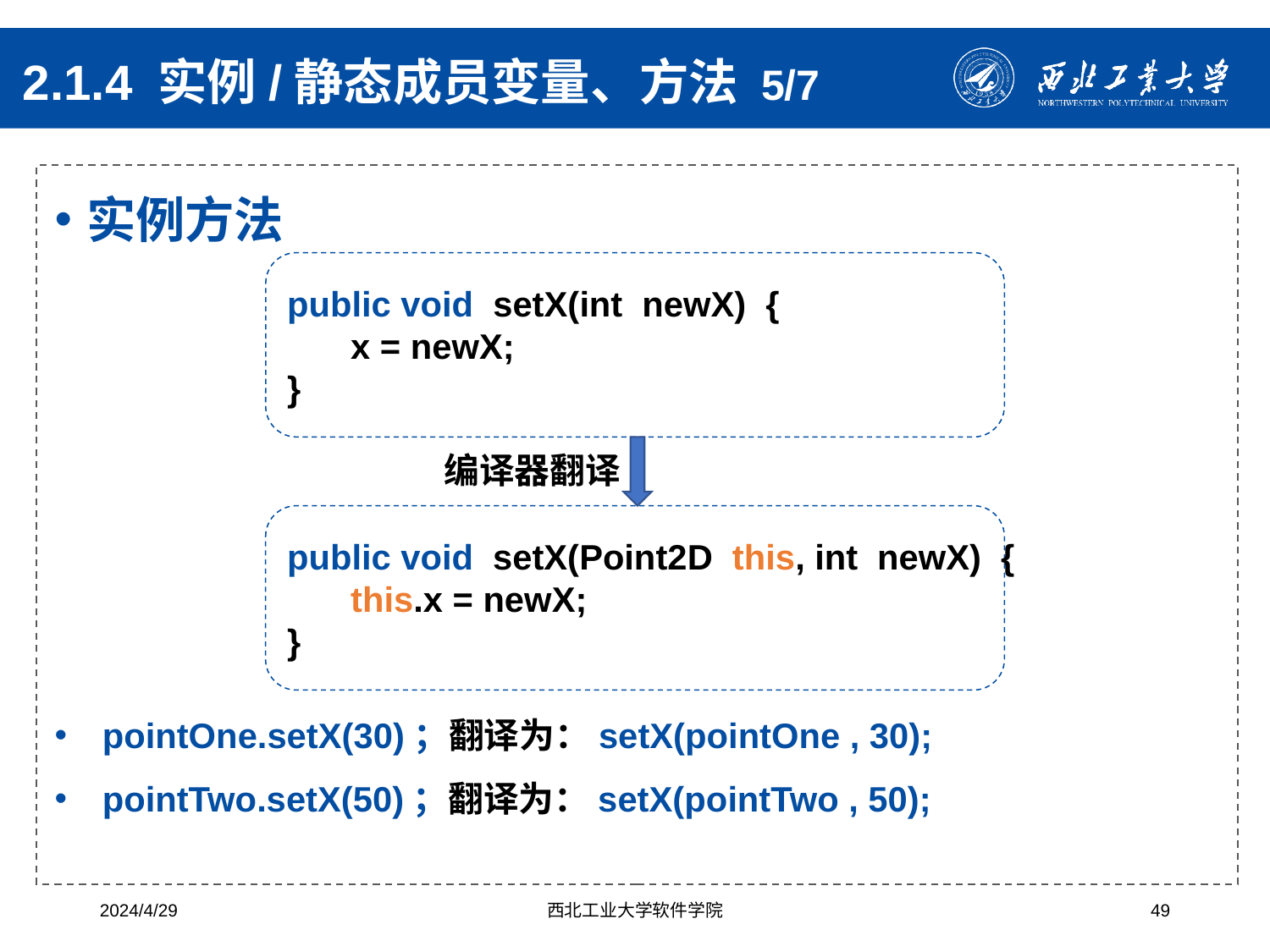

# 2.1.4 实例/静态成员变量、方法 5/7
实例方法

pointOne.setX(30)；翻译为：setX(pointOne , 30);
pointTwo.setX(50)；翻译为：setX(pointTwo , 50);
public void  setX(int  newX)  {
x = newX;
}

编译器翻译
public void  setX(Point2D  this, int  newX)  {
this.x = newX;
}
2024/4/29
西北工业大学软件学院
49